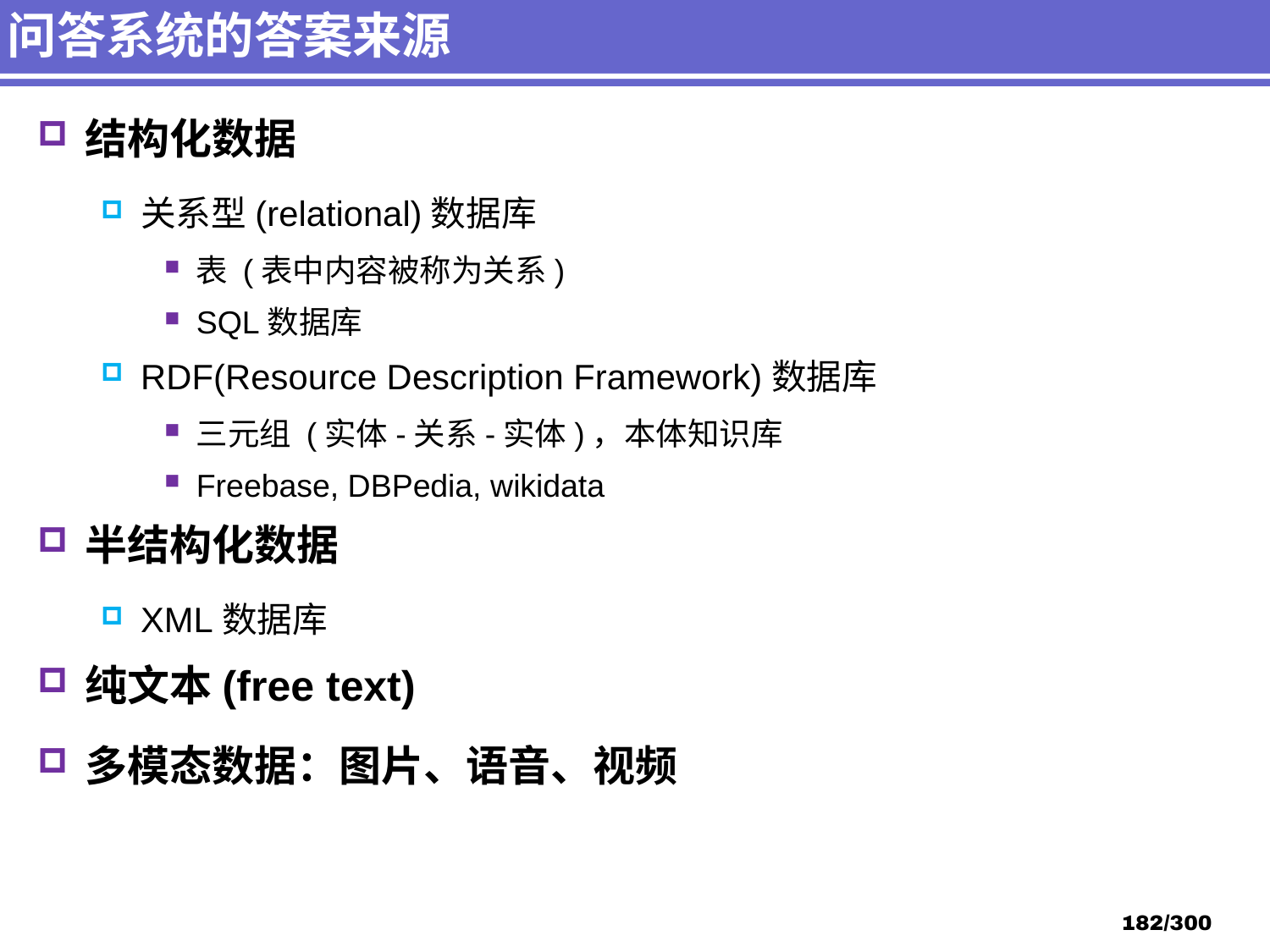

# 问答系统的答案来源
结构化数据
关系型(relational)数据库
表 (表中内容被称为关系)
SQL数据库
RDF(Resource Description Framework)数据库
三元组 (实体-关系-实体)，本体知识库
Freebase, DBPedia, wikidata
半结构化数据
XML数据库
纯文本(free text)
多模态数据：图片、语音、视频

182/300